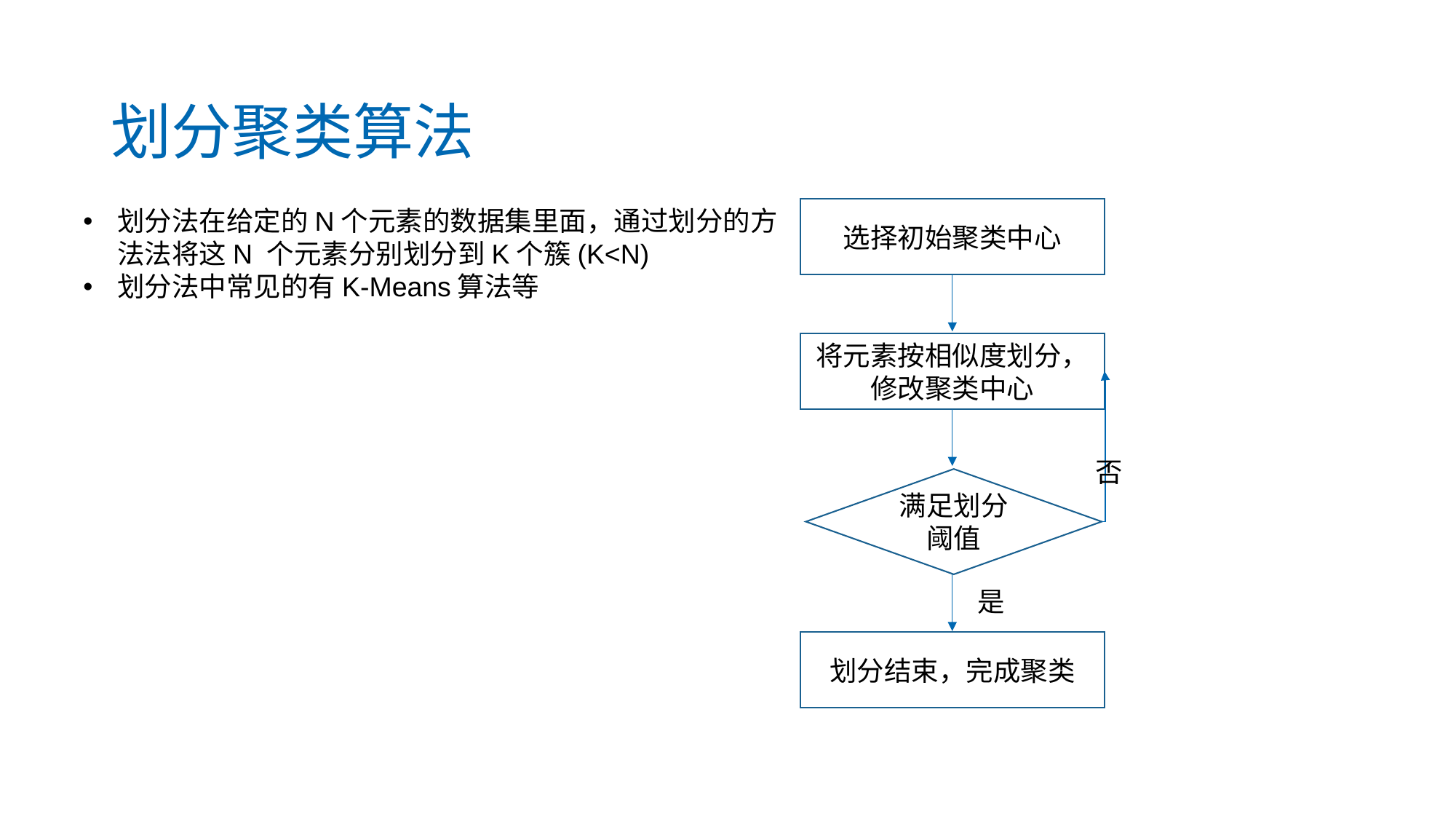

划分聚类算法
划分法在给定的N个元素的数据集里面，通过划分的方法法将这N 个元素分别划分到K个簇(K<N)
划分法中常见的有K-Means算法等
选择初始聚类中心
将元素按相似度划分，修改聚类中心
否
满足划分阈值
是
划分结束，完成聚类